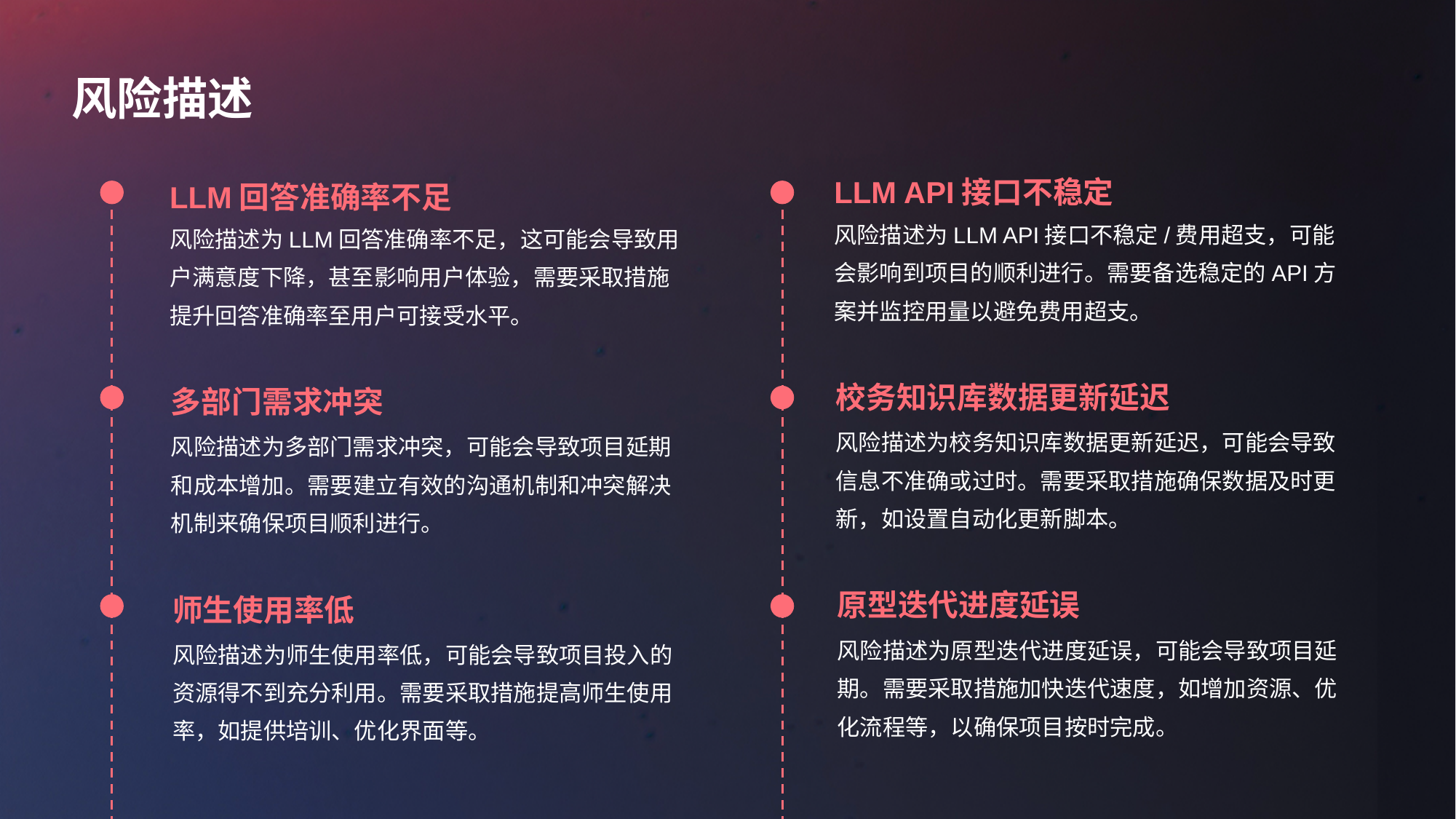

风险描述
LLM API接口不稳定
LLM回答准确率不足

风险描述为LLM API接口不稳定/费用超支，可能会影响到项目的顺利进行。需要备选稳定的API方案并监控用量以避免费用超支。
风险描述为LLM回答准确率不足，这可能会导致用户满意度下降，甚至影响用户体验，需要采取措施提升回答准确率至用户可接受水平。
校务知识库数据更新延迟
多部门需求冲突
风险描述为校务知识库数据更新延迟，可能会导致信息不准确或过时。需要采取措施确保数据及时更新，如设置自动化更新脚本。
风险描述为多部门需求冲突，可能会导致项目延期和成本增加。需要建立有效的沟通机制和冲突解决机制来确保项目顺利进行。
原型迭代进度延误
师生使用率低
风险描述为原型迭代进度延误，可能会导致项目延期。需要采取措施加快迭代速度，如增加资源、优化流程等，以确保项目按时完成。
风险描述为师生使用率低，可能会导致项目投入的资源得不到充分利用。需要采取措施提高师生使用率，如提供培训、优化界面等。